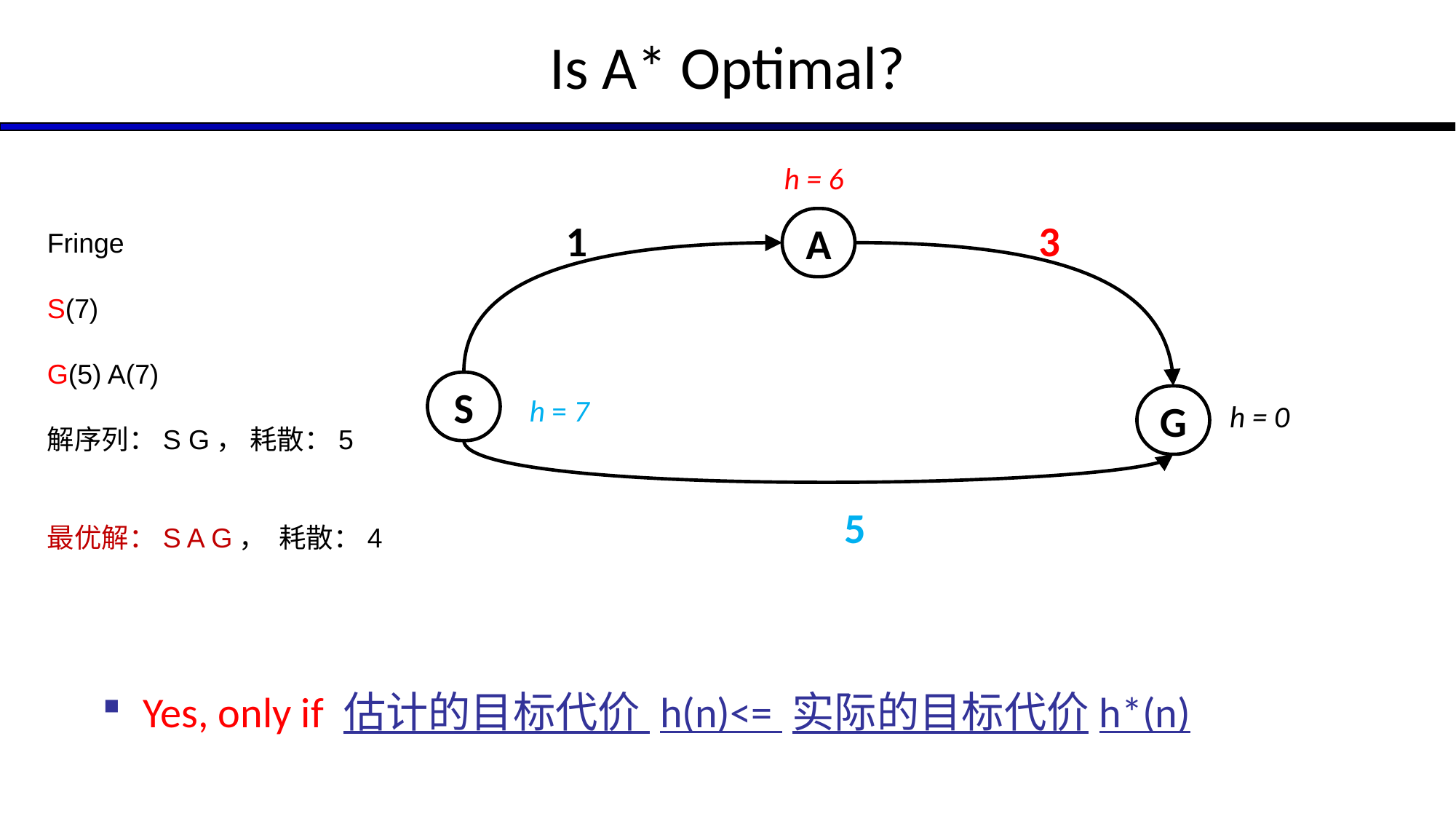

# Is A* Optimal?
h = 6
A
1
3
Fringe

S(7)

G(5) A(7)

解序列：S G， 耗散：5

最优解：S A G，  耗散：4
S
h = 7
G
h = 0
5
Yes, only if 估计的目标代价 h(n)<= 实际的目标代价h*(n)